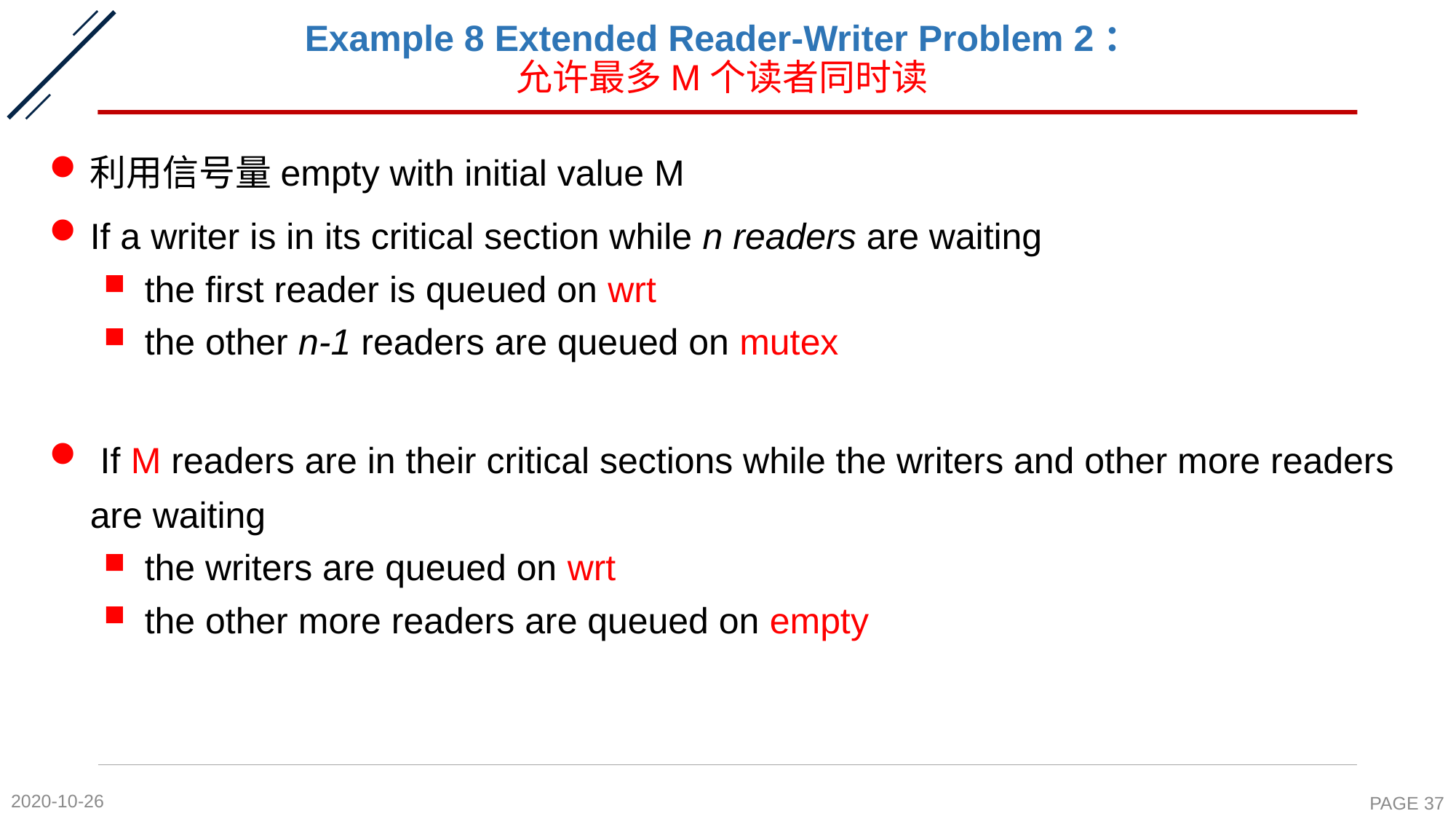

# Example 8 Extended Reader-Writer Problem 2： 允许最多M个读者同时读

利用信号量empty with initial value M
If a writer is in its critical section while n readers are waiting
the first reader is queued on wrt
the other n-1 readers are queued on mutex

 If M readers are in their critical sections while the writers and other more readers are waiting
the writers are queued on wrt
the other more readers are queued on empty

2020-10-26
PAGE 37